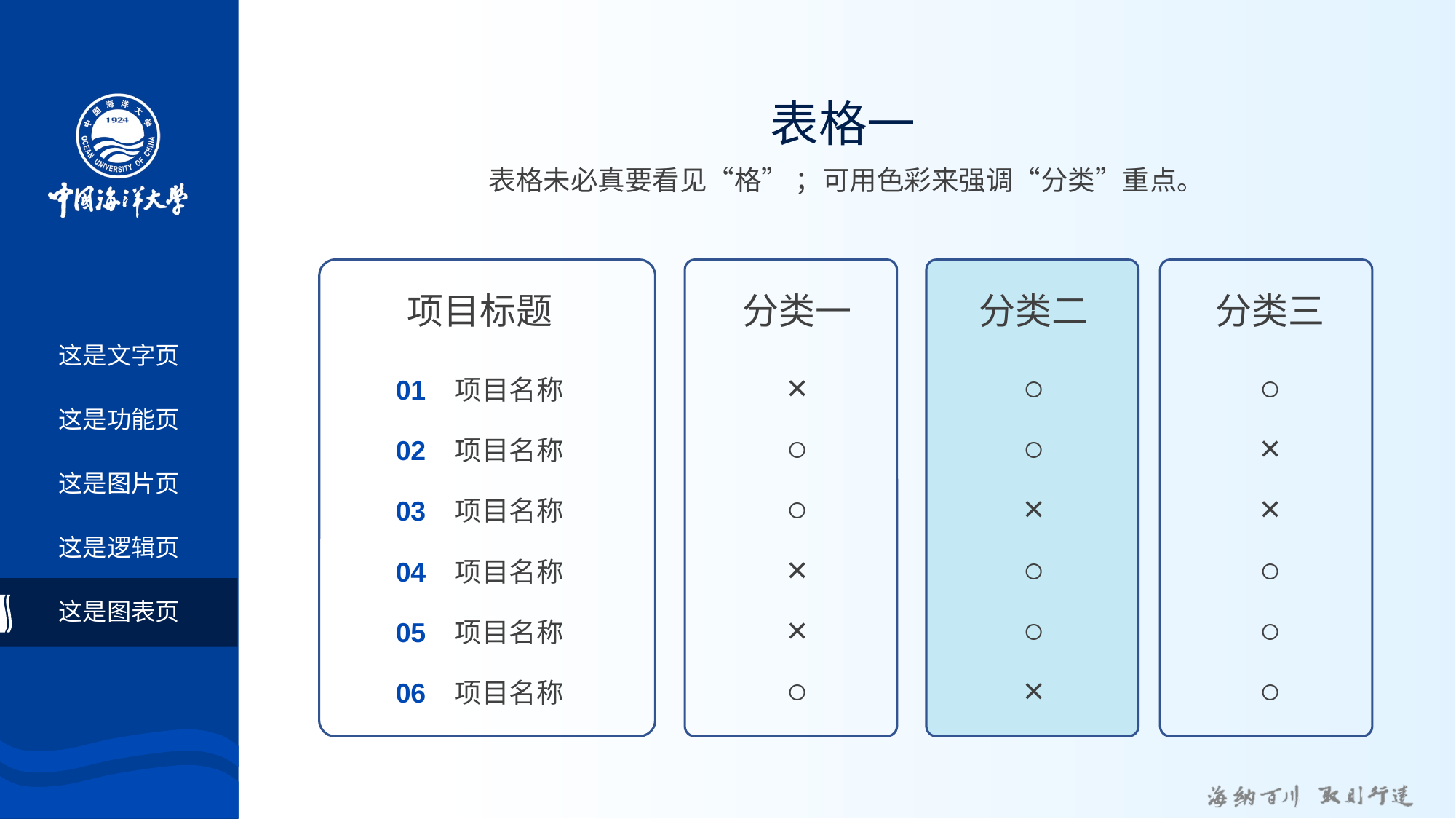

# 表格一
表格未必真要看见“格” ；可用色彩来强调“分类”重点。
| 项目标题 | 分类一 | 分类二 | 分类三 |
| --- | --- | --- | --- |
| 01 项目名称 | × | ○ | ○ |
| 02 项目名称 | ○ | ○ | × |
| 03 项目名称 | ○ | × | × |
| 04 项目名称 | × | ○ | ○ |
| 05 项目名称 | × | ○ | ○ |
| 06 项目名称 | ○ | × | ○ |

这是文字页
这是功能页
这是图片页
这是逻辑页

这是图表页